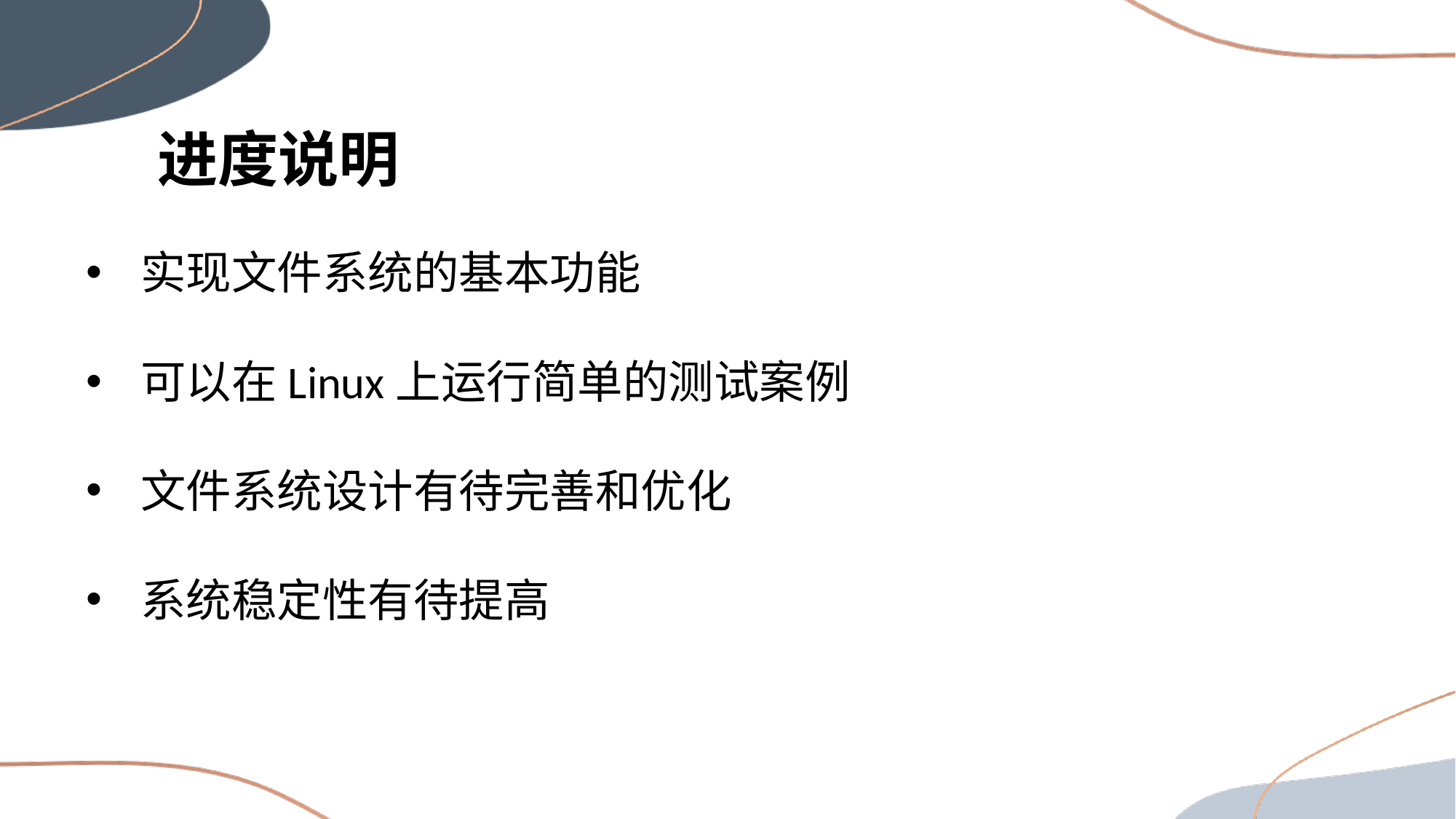

进度说明
实现文件系统的基本功能

可以在Linux上运行简单的测试案例

文件系统设计有待完善和优化

系统稳定性有待提高